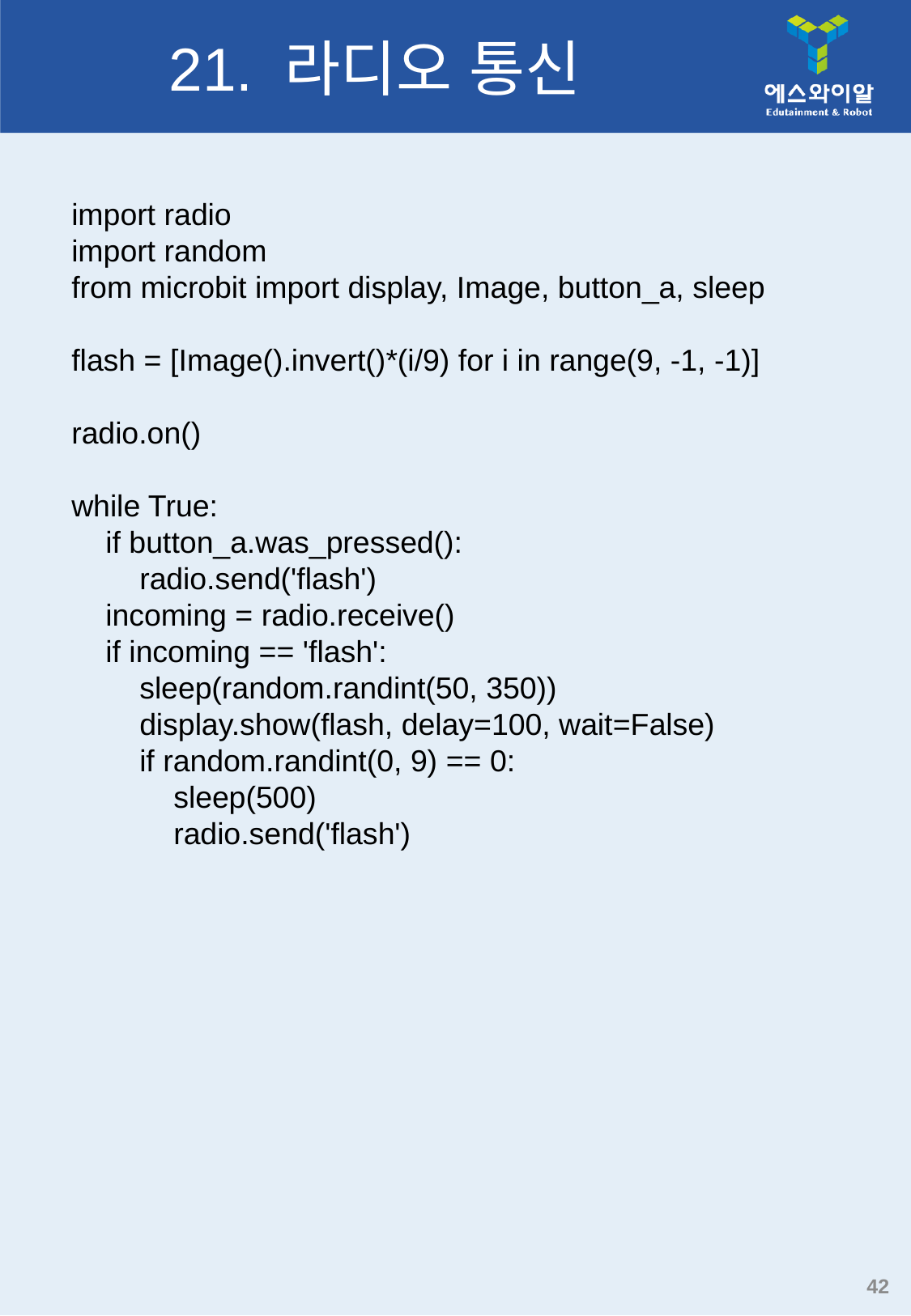

# 21. 라디오 통신
import radio
import random
from microbit import display, Image, button_a, sleep
flash = [Image().invert()*(i/9) for i in range(9, -1, -1)]
radio.on()
while True:
    if button_a.was_pressed():
        radio.send('flash')
    incoming = radio.receive()
    if incoming == 'flash':
        sleep(random.randint(50, 350))
        display.show(flash, delay=100, wait=False)
        if random.randint(0, 9) == 0:
            sleep(500)
            radio.send('flash')

42